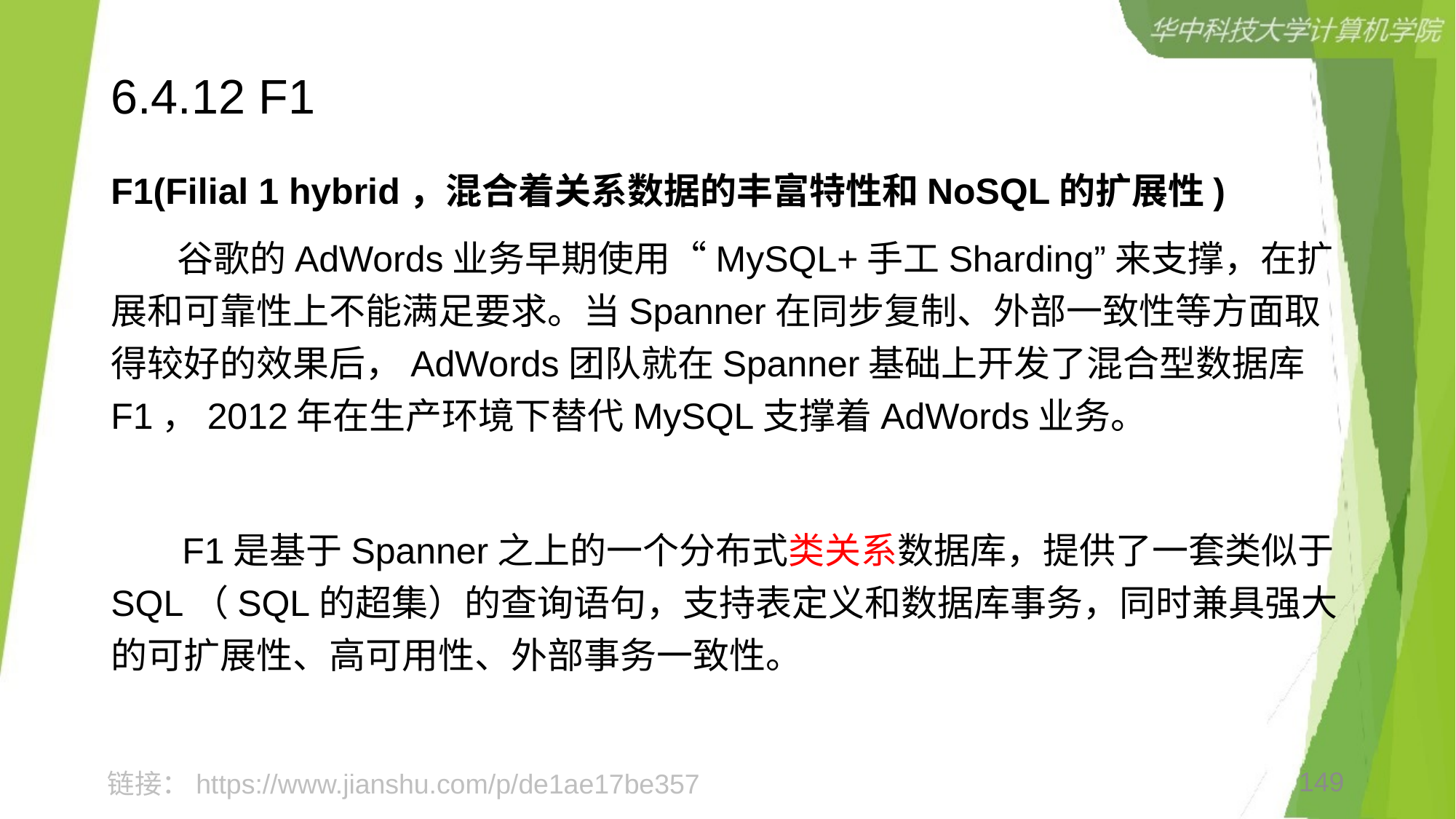

# 6.4.12 F1
F1(Filial 1 hybrid，混合着关系数据的丰富特性和NoSQL的扩展性)
       谷歌的AdWords业务早期使用“MySQL+手工Sharding”来支撑，在扩展和可靠性上不能满足要求。当Spanner在同步复制、外部一致性等方面取得较好的效果后，AdWords团队就在Spanner基础上开发了混合型数据库F1，2012年在生产环境下替代MySQL支撑着AdWords业务。

       F1是基于Spanner之上的一个分布式类关系数据库，提供了一套类似于SQL（SQL的超集）的查询语句，支持表定义和数据库事务，同时兼具强大的可扩展性、高可用性、外部事务一致性。
149
链接：https://www.jianshu.com/p/de1ae17be357